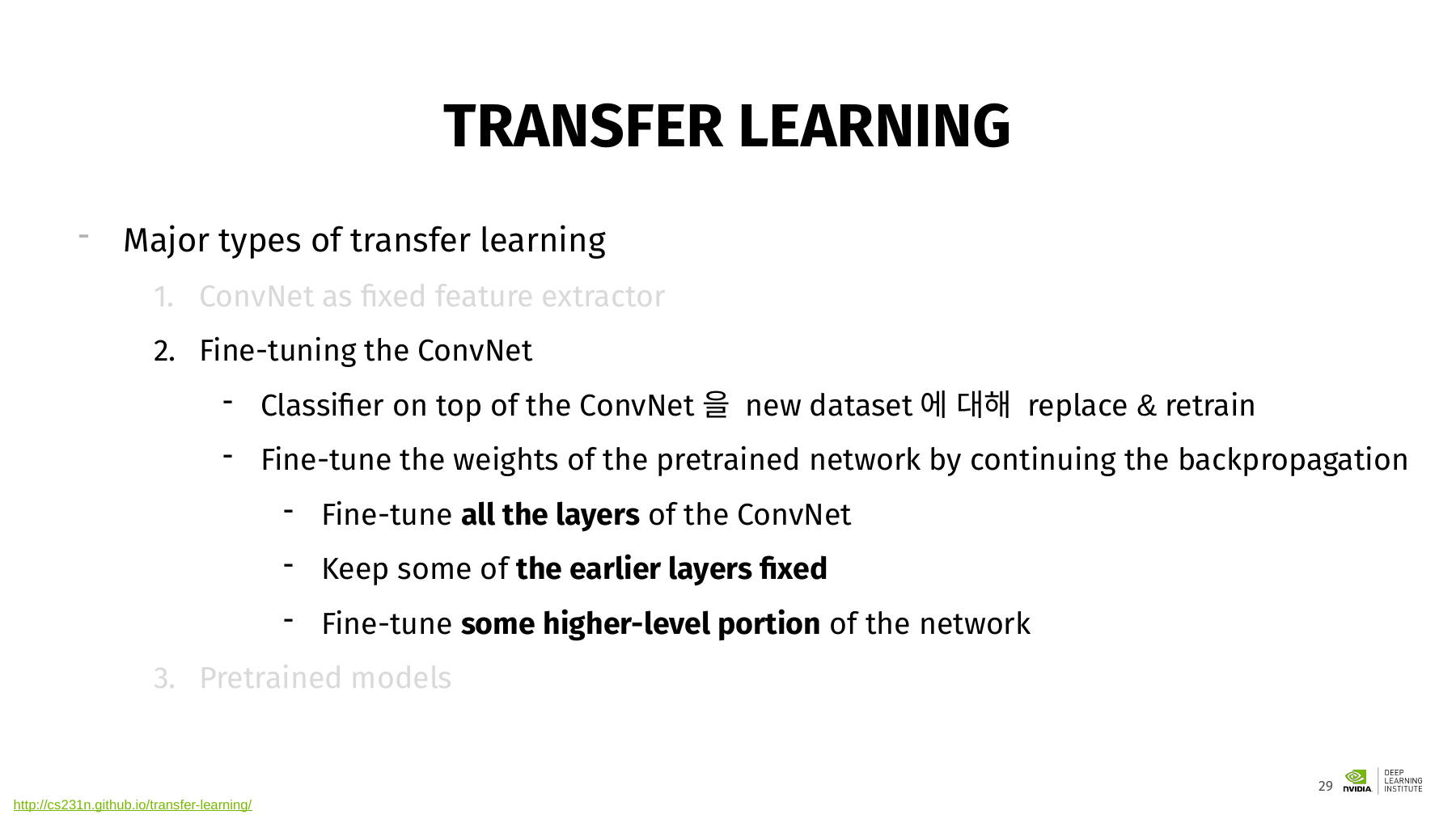

# TRANSFER LEARNING
Major types of transfer learning
ConvNet as fixed feature extractor
Fine-tuning the ConvNet
Classifier on top of the ConvNet을 new dataset에 대해 replace & retrain
Fine-tune the weights of the pretrained network by continuing the backpropagation
Fine-tune all the layers of the ConvNet
Keep some of the earlier layers fixed
Fine-tune some higher-level portion of the network
Pretrained models
http://cs231n.github.io/transfer-learning/